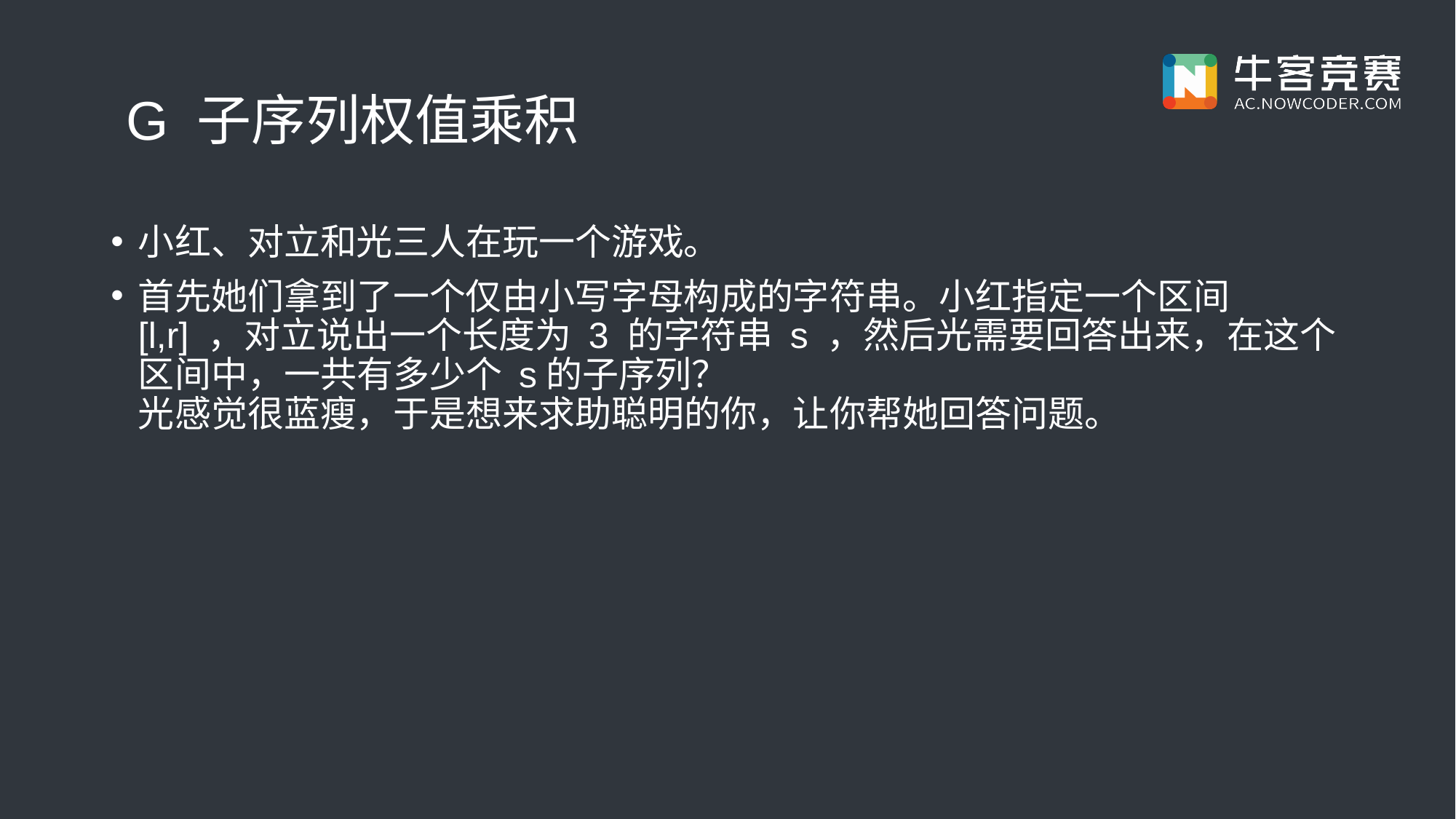

# G 子序列权值乘积
小红、对立和光三人在玩一个游戏。
首先她们拿到了一个仅由小写字母构成的字符串。小红指定一个区间 [l,r] ，对立说出一个长度为 3 的字符串 s ，然后光需要回答出来，在这个区间中，一共有多少个 s的子序列？
光感觉很蓝瘦，于是想来求助聪明的你，让你帮她回答问题。